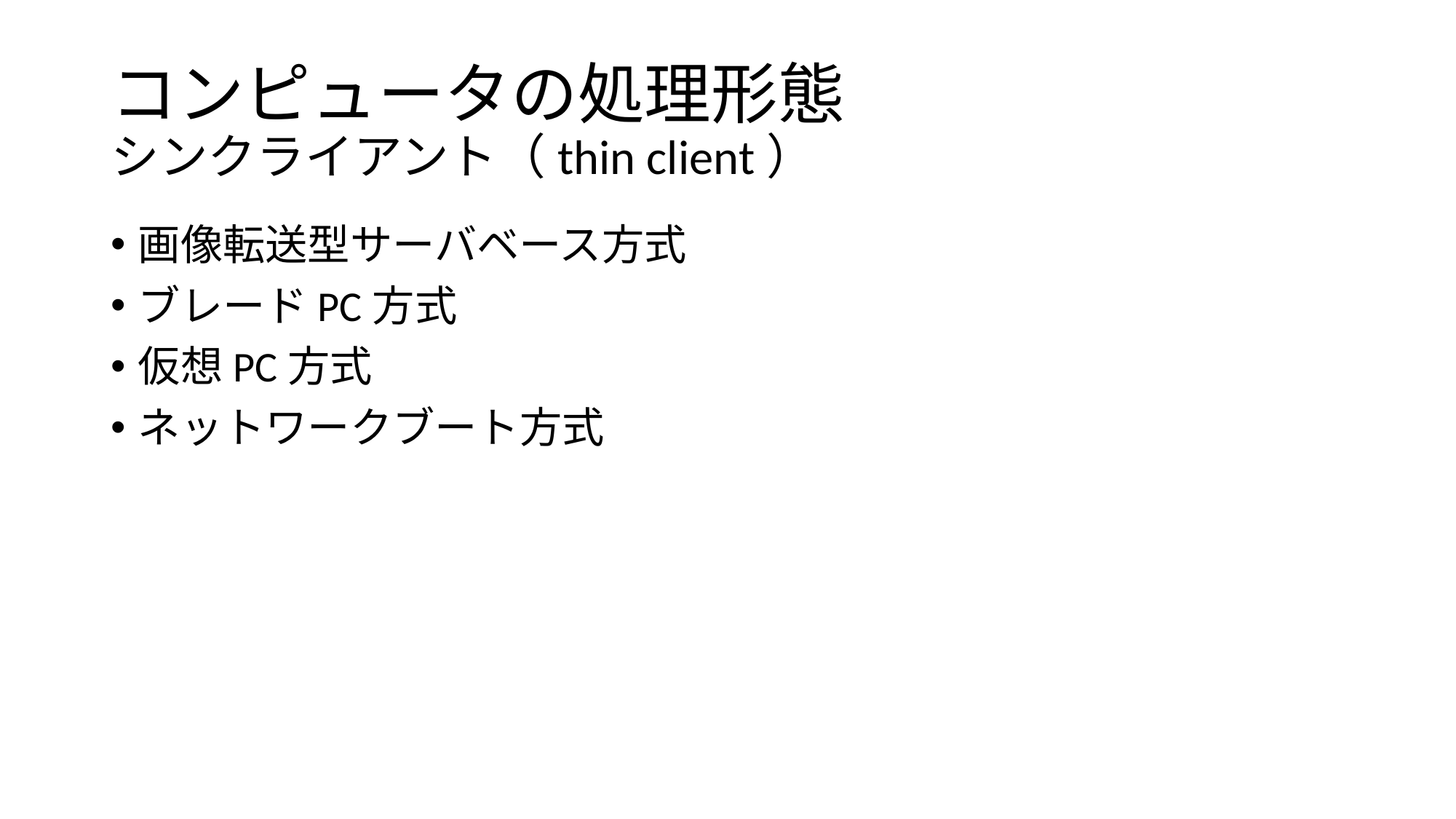

# コンピュータの処理形態 シンクライアント（thin client）
画像転送型サーバベース方式
ブレードPC方式
仮想PC方式
ネットワークブート方式